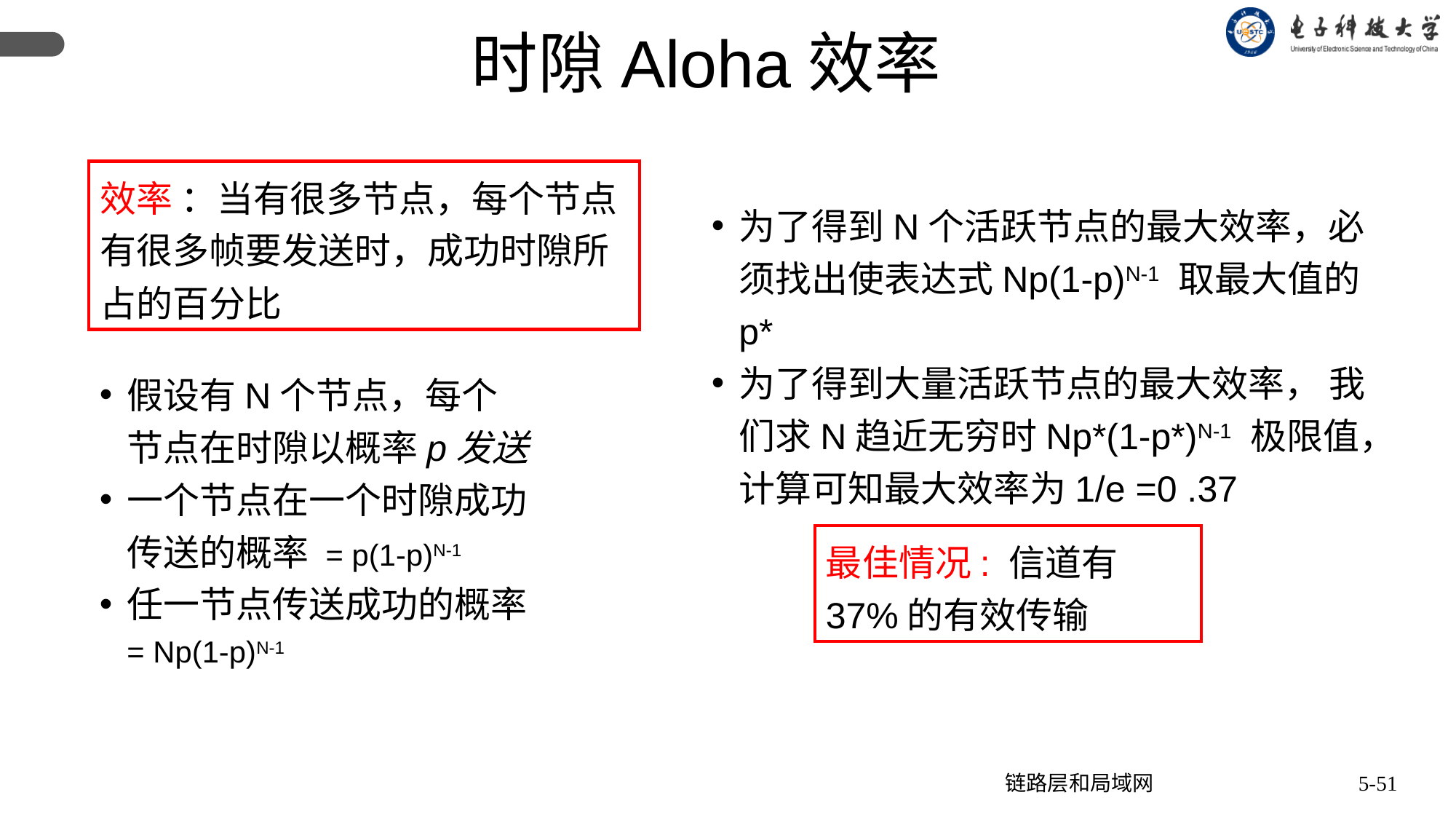

时隙Aloha效率
效率 ：当有很多节点，每个节点有很多帧要发送时，成功时隙所占的百分比
为了得到N个活跃节点的最大效率，必须找出使表达式Np(1-p)N-1 取最大值的p*
为了得到大量活跃节点的最大效率， 我们求N趋近无穷时Np*(1-p*)N-1 极限值，计算可知最大效率为1/e =0 .37
假设有N个节点，每个节点在时隙以概率p发送
一个节点在一个时隙成功传送的概率 = p(1-p)N-1
任一节点传送成功的概率 = Np(1-p)N-1

最佳情况: 信道有 37%的有效传输
链路层和局域网
5-51